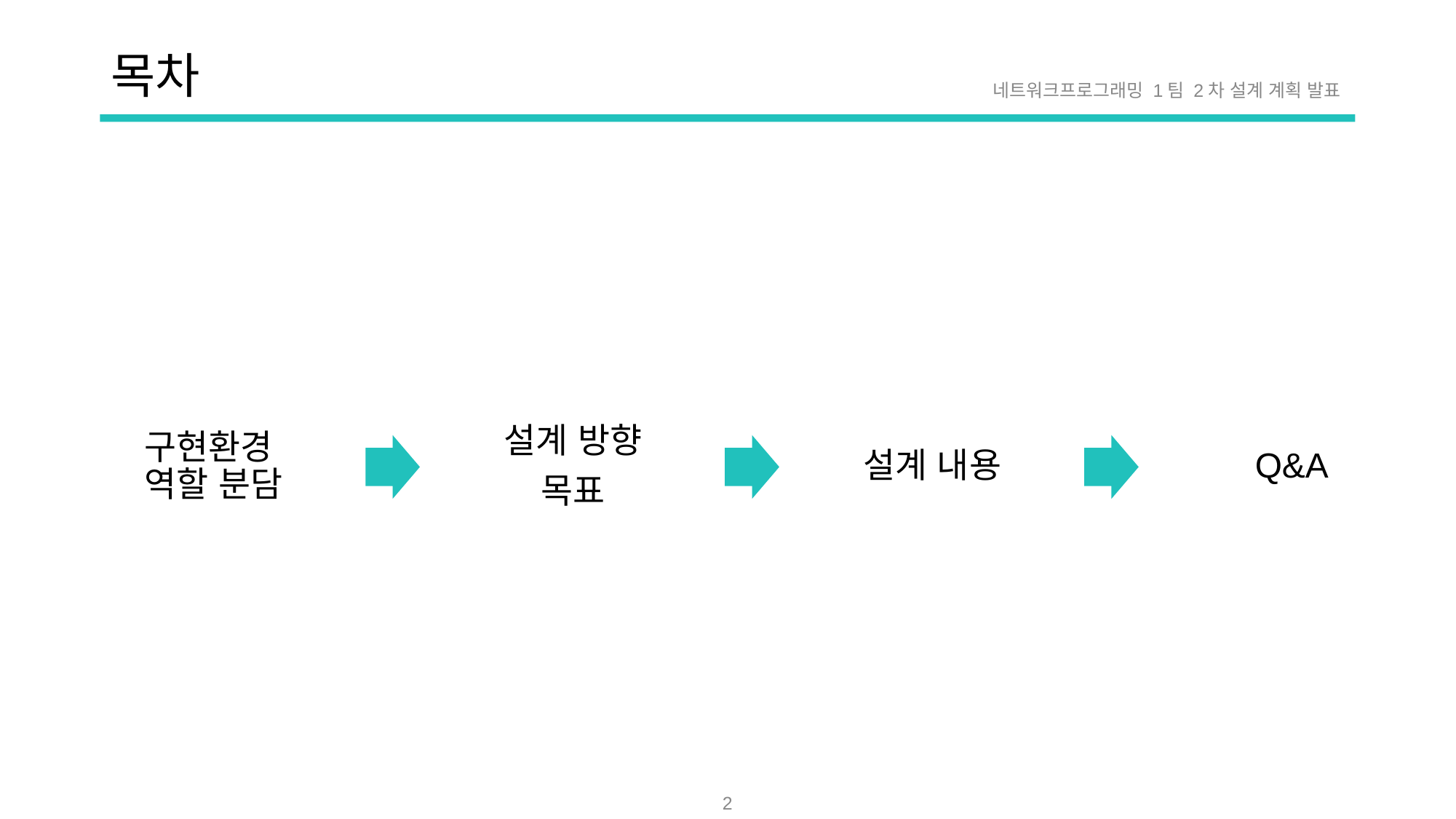

# 목차
네트워크프로그래밍 1팀 2차 설계 계획 발표

구현환경
역할 분담

설계 방향
목표

설계 내용

Q&A
2